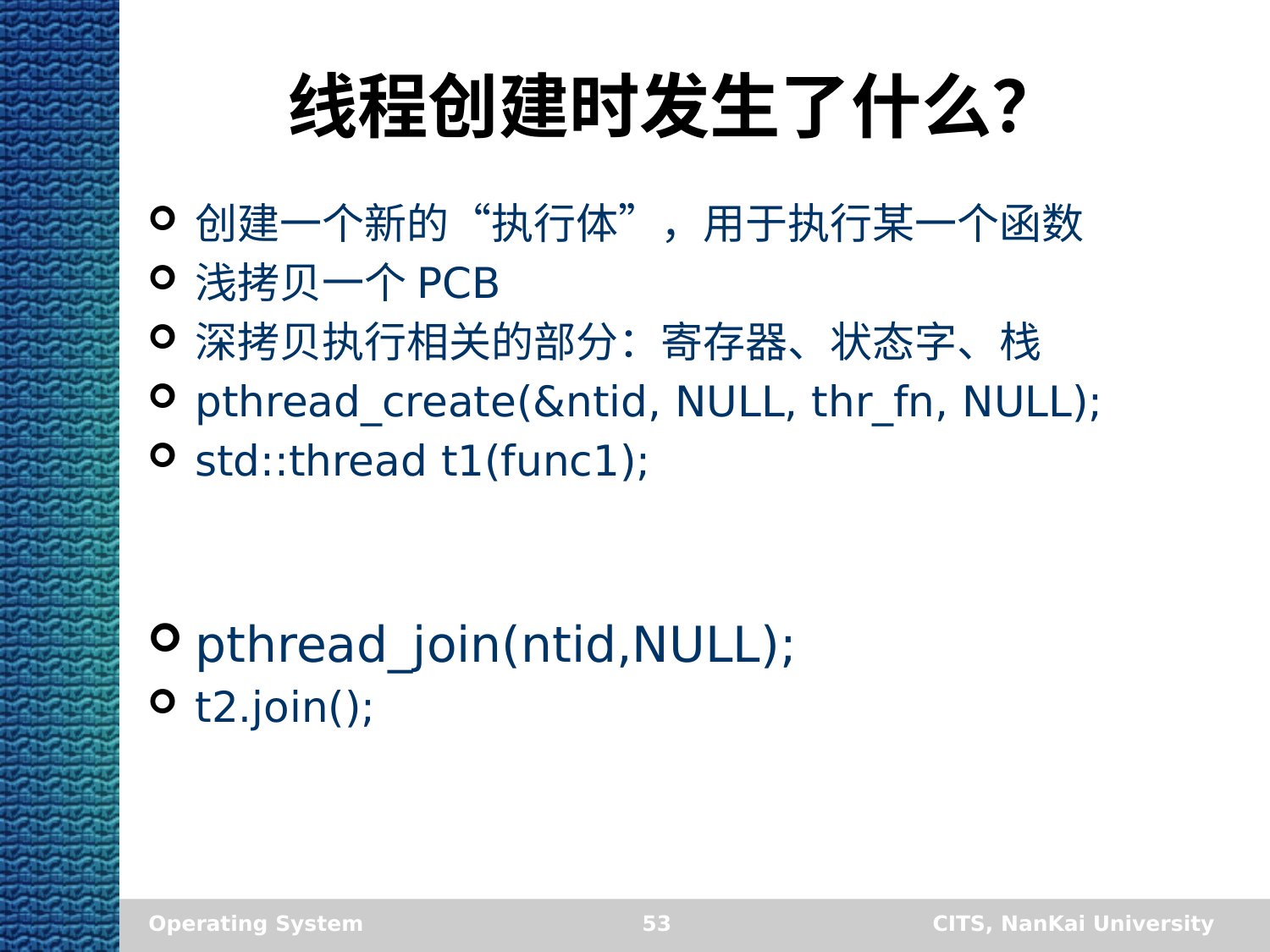

# 线程创建时发生了什么？
创建一个新的“执行体”，用于执行某一个函数
浅拷贝一个PCB
深拷贝执行相关的部分：寄存器、状态字、栈
pthread_create(&ntid, NULL, thr_fn, NULL);
std::thread t1(func1);

pthread_join(ntid,NULL);
t2.join();
Operating System
53
CITS, NanKai University